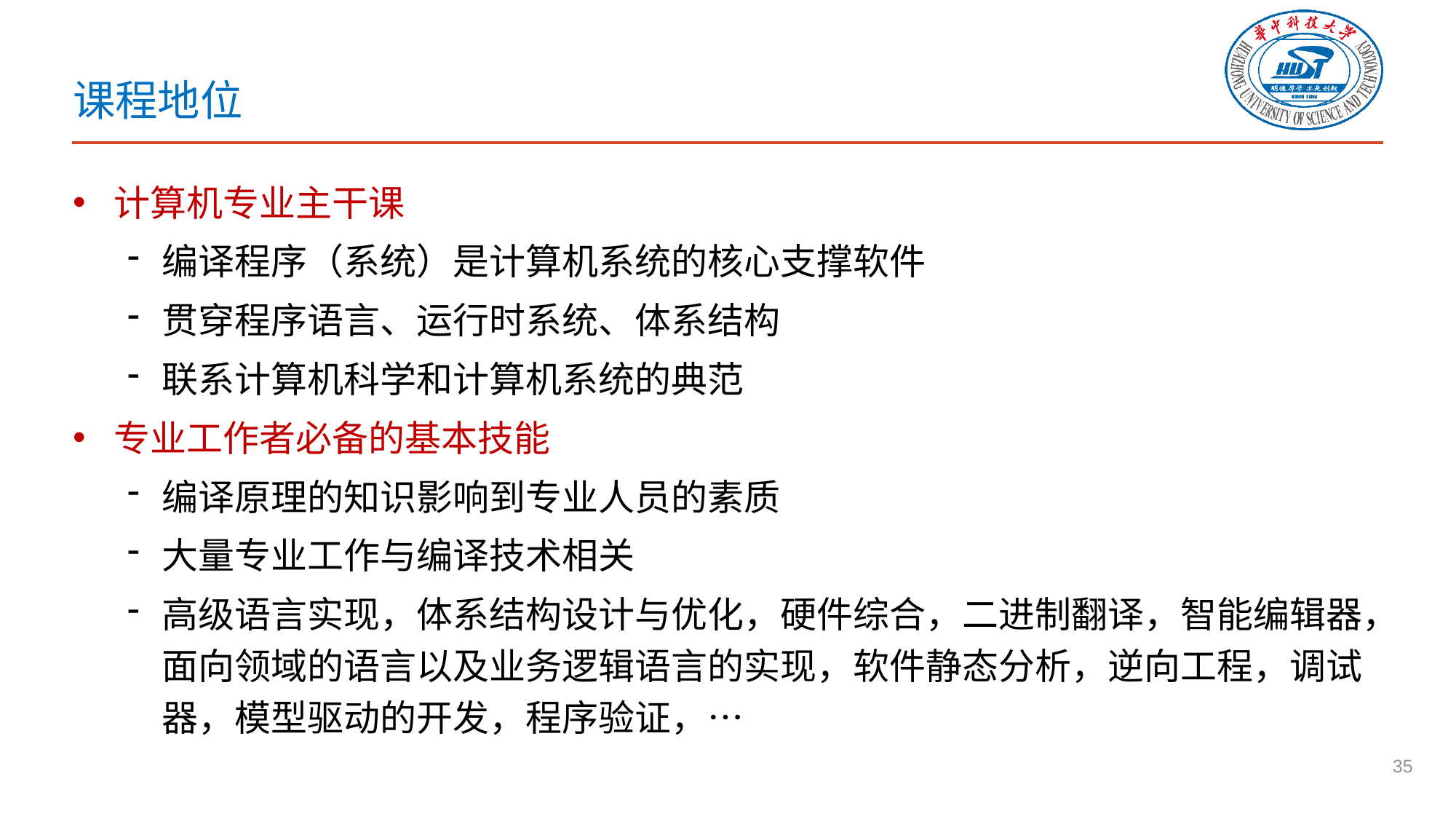

# 课程地位
计算机专业主干课
编译程序（系统）是计算机系统的核心支撑软件
贯穿程序语言、运行时系统、体系结构
联系计算机科学和计算机系统的典范
专业工作者必备的基本技能
编译原理的知识影响到专业人员的素质
大量专业工作与编译技术相关
高级语言实现，体系结构设计与优化，硬件综合，二进制翻译，智能编辑器，面向领域的语言以及业务逻辑语言的实现，软件静态分析，逆向工程，调试器，模型驱动的开发，程序验证，…

35